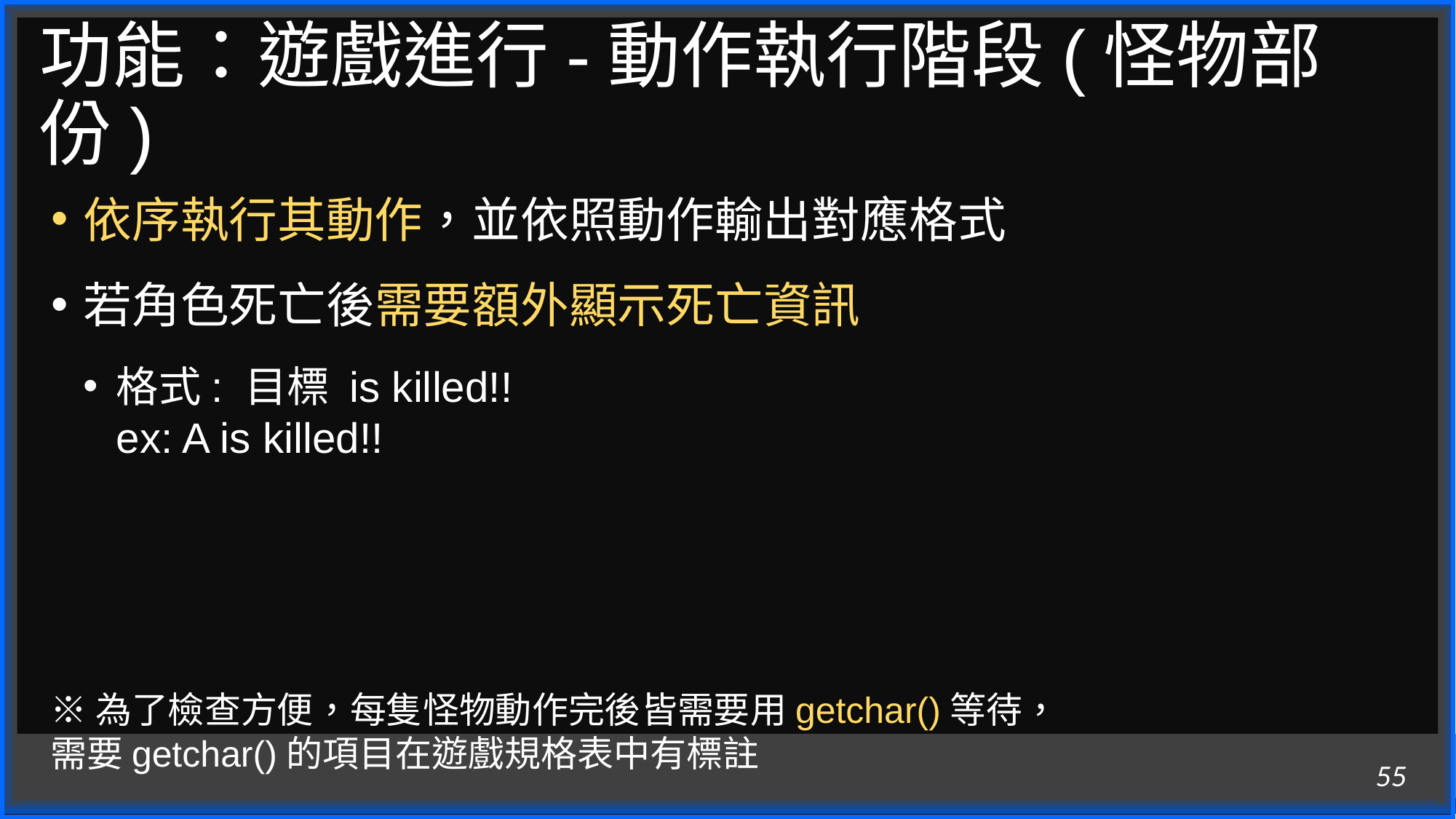

# 功能：遊戲進行-動作執行階段(怪物部份)
依序執行其動作，並依照動作輸出對應格式
若角色死亡後需要額外顯示死亡資訊
格式: 目標 is killed!!
ex: A is killed!!
※為了檢查方便，每隻怪物動作完後皆需要用getchar()等待，
需要getchar()的項目在遊戲規格表中有標註